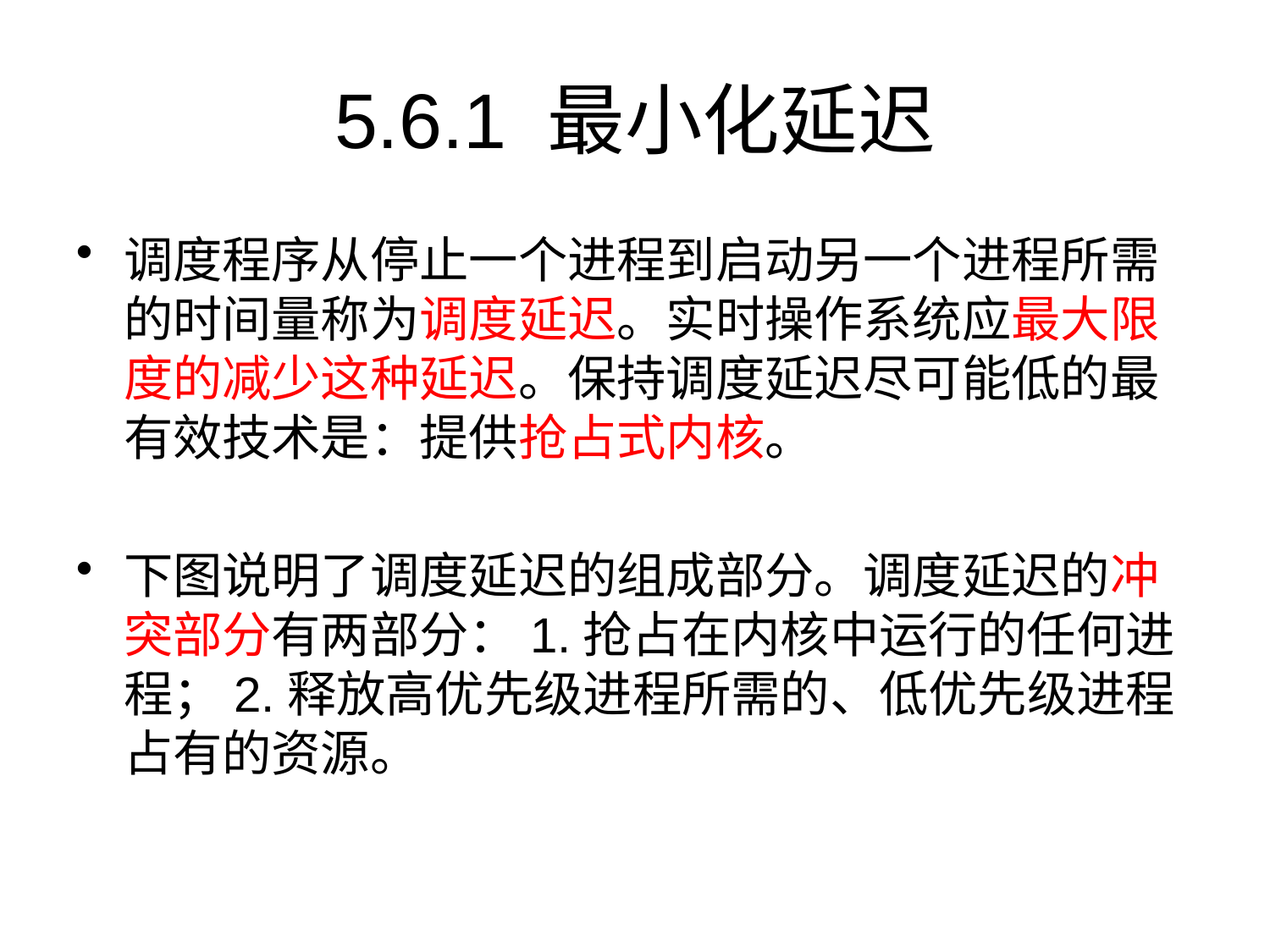

# 5.6.1 最小化延迟
调度程序从停止一个进程到启动另一个进程所需的时间量称为调度延迟。实时操作系统应最大限度的减少这种延迟。保持调度延迟尽可能低的最有效技术是：提供抢占式内核。

下图说明了调度延迟的组成部分。调度延迟的冲突部分有两部分：1.抢占在内核中运行的任何进程；2.释放高优先级进程所需的、低优先级进程占有的资源。